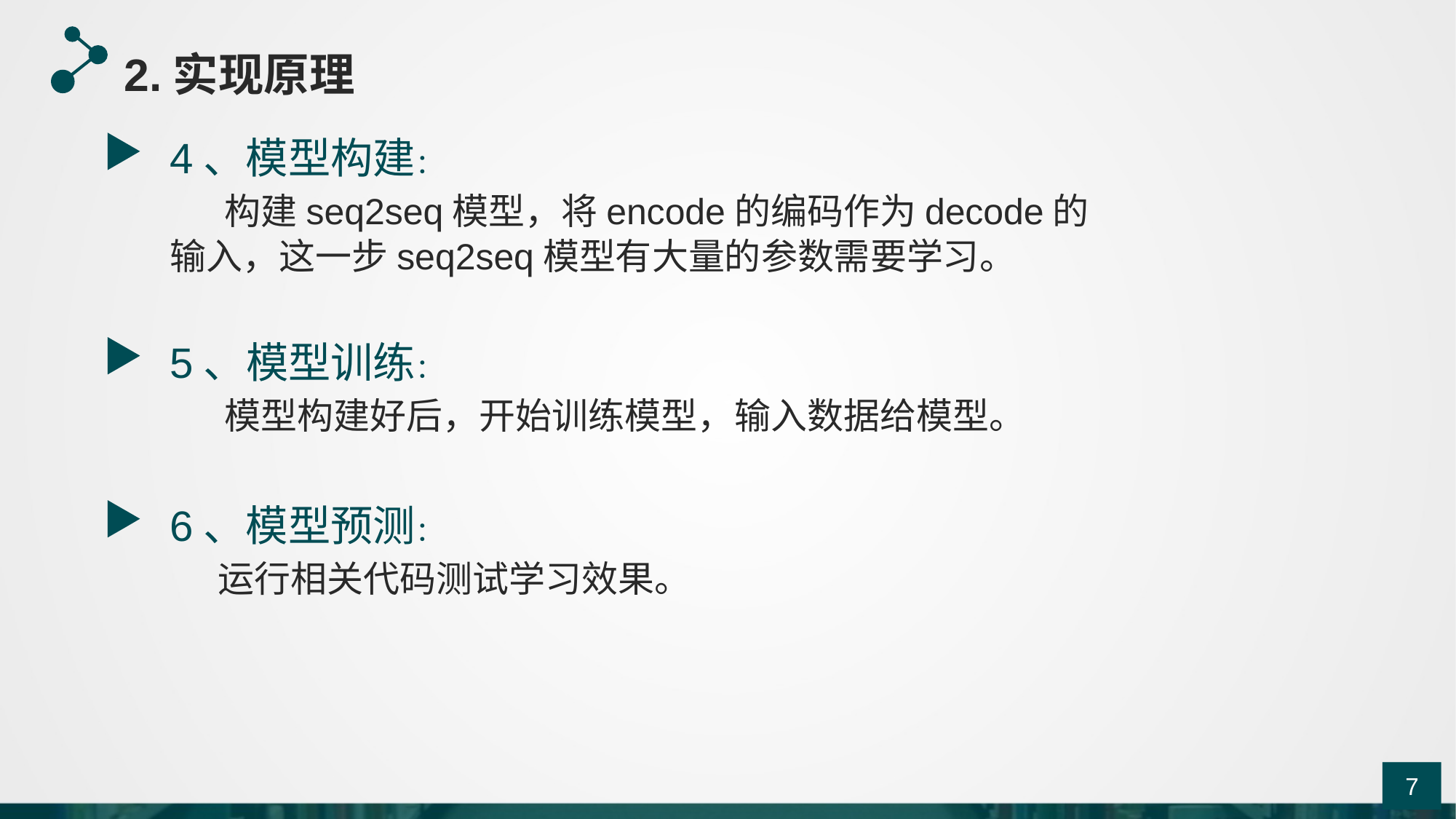

2.实现原理

4、模型构建：
     构建seq2seq模型，将encode的编码作为decode的输入，这一步seq2seq模型有大量的参数需要学习。

5、模型训练：
     模型构建好后，开始训练模型，输入数据给模型。

6、模型预测：
    运行相关代码测试学习效果。